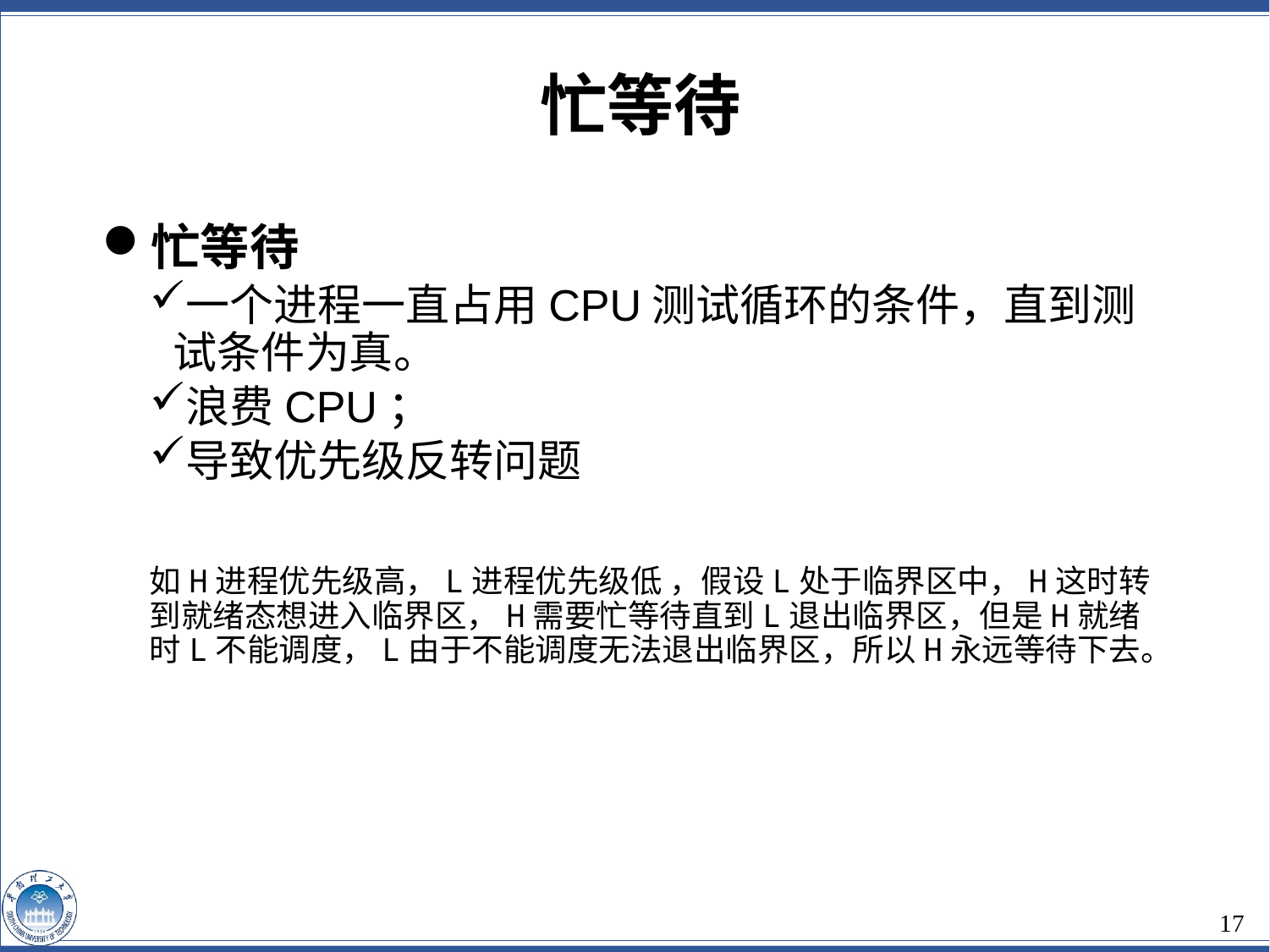

忙等待
忙等待
一个进程一直占用CPU测试循环的条件，直到测试条件为真。
浪费CPU；
导致优先级反转问题

如H进程优先级高，L进程优先级低 ，假设L处于临界区中，H这时转到就绪态想进入临界区，H需要忙等待直到L退出临界区，但是H就绪时L不能调度，L由于不能调度无法退出临界区，所以H永远等待下去。
17